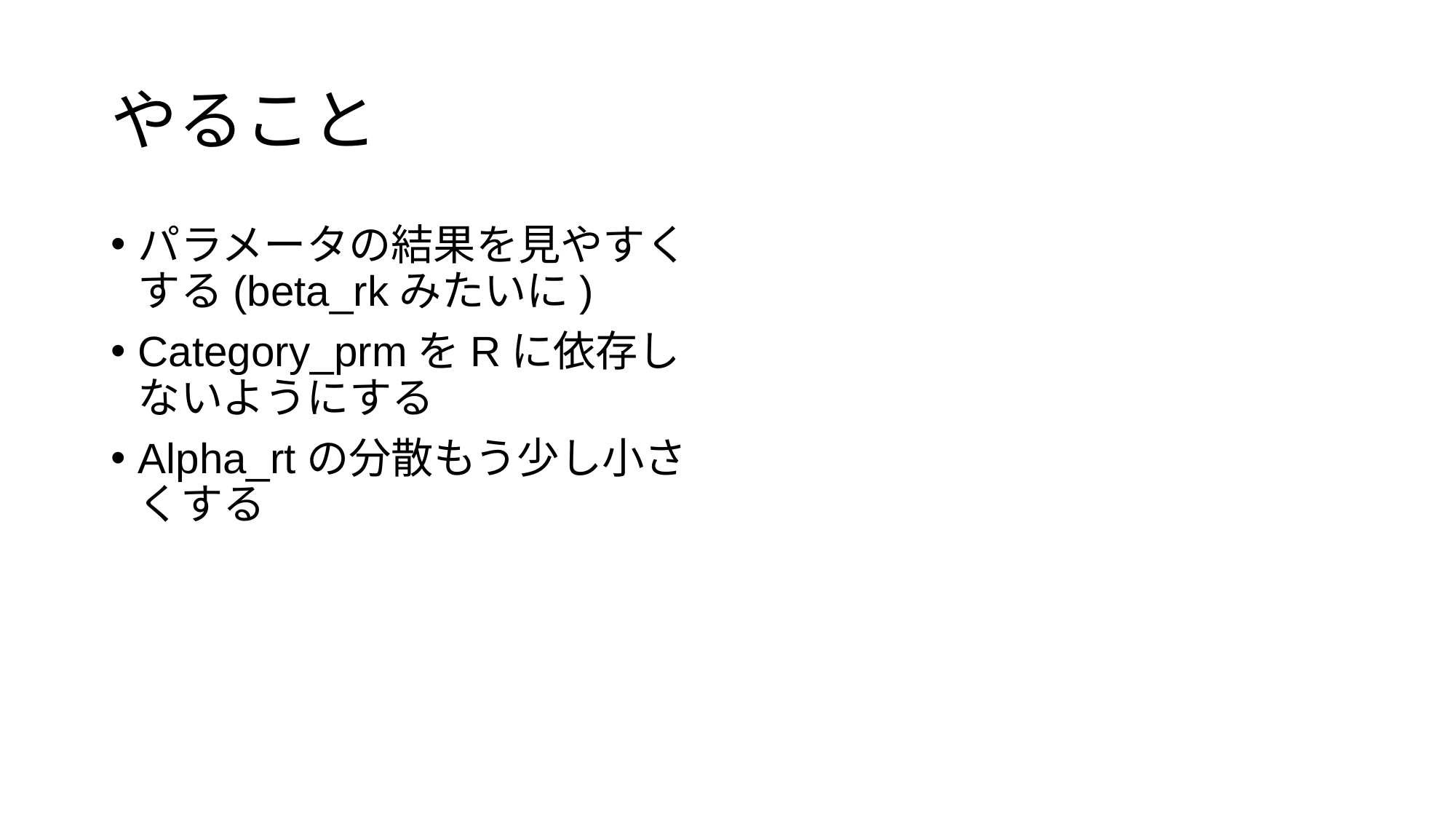

# やること
パラメータの結果を見やすくする(beta_rkみたいに)
Category_prmをRに依存しないようにする
Alpha_rtの分散もう少し小さくする